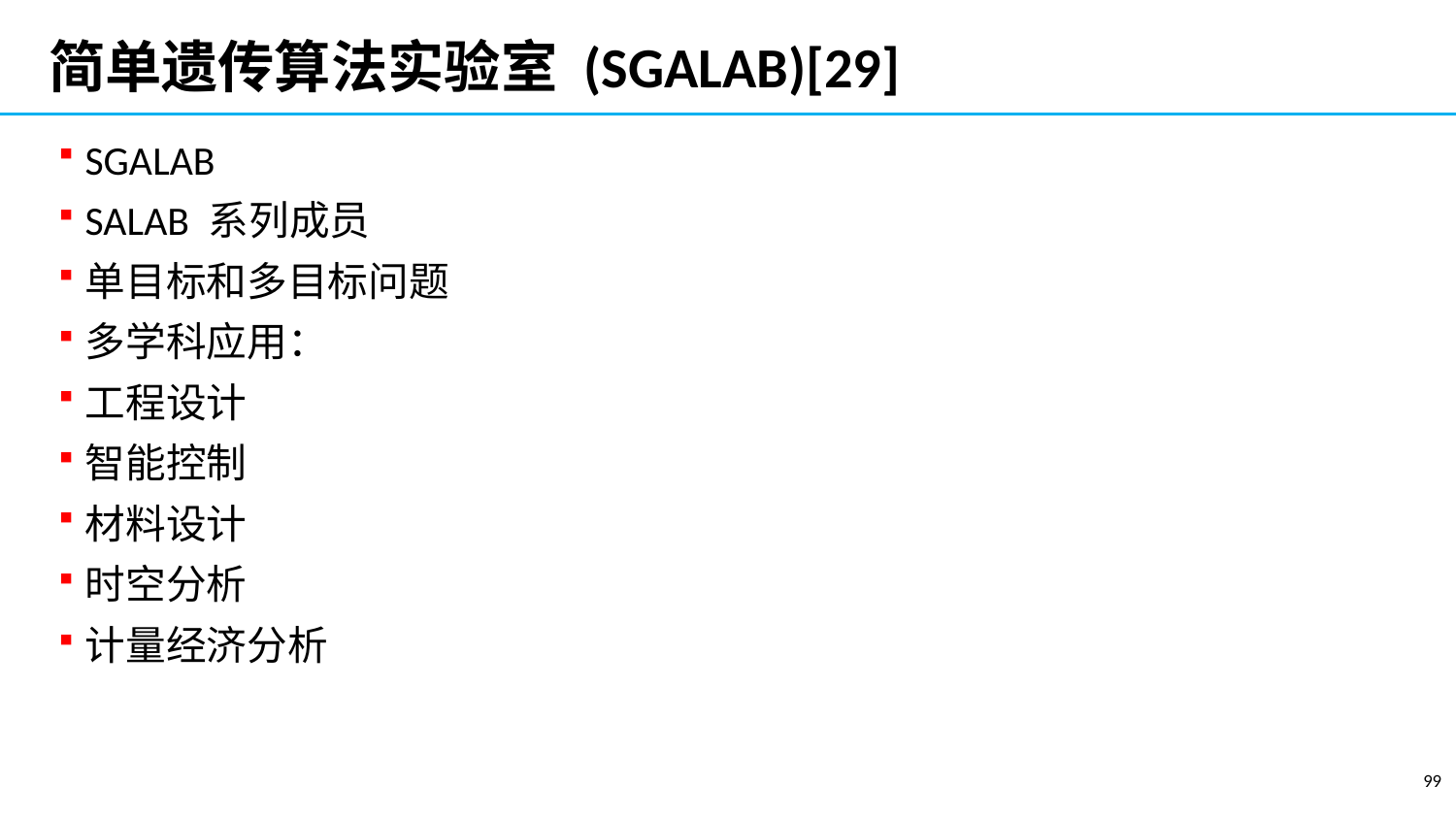

# 简单遗传算法实验室 (SGALAB)[29]

SGALAB
SALAB 系列成员
单目标和多目标问题
多学科应用：
工程设计
智能控制
材料设计
时空分析
计量经济分析

99